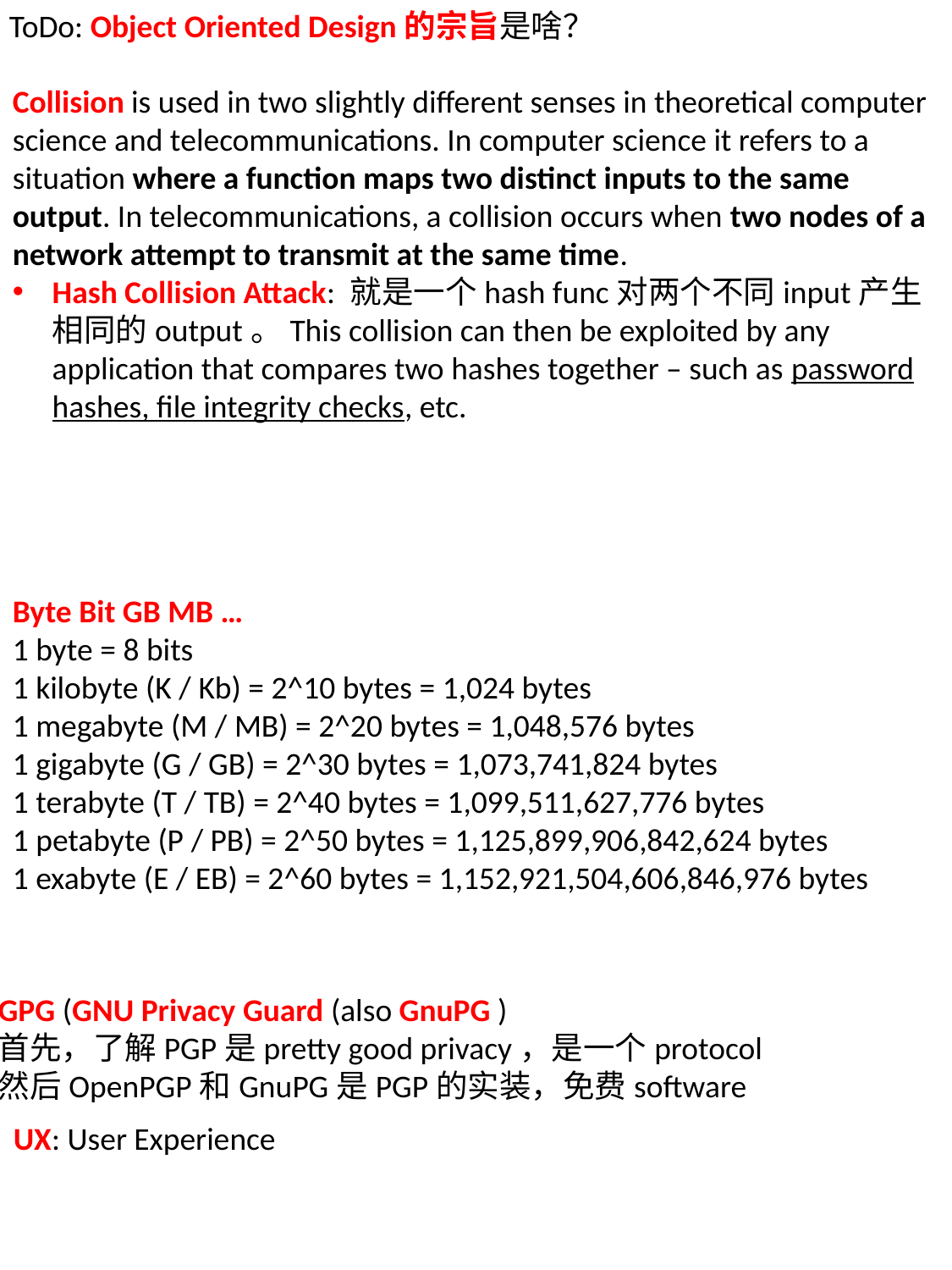

ToDo: Object Oriented Design的宗旨是啥？
Collision is used in two slightly different senses in theoretical computer science and telecommunications. In computer science it refers to a situation where a function maps two distinct inputs to the same output. In telecommunications, a collision occurs when two nodes of a network attempt to transmit at the same time.
Hash Collision Attack: 就是一个hash func对两个不同input产生相同的output。This collision can then be exploited by any application that compares two hashes together – such as password hashes, file integrity checks, etc.
Byte Bit GB MB …
1 byte = 8 bits
1 kilobyte (K / Kb) = 2^10 bytes = 1,024 bytes
1 megabyte (M / MB) = 2^20 bytes = 1,048,576 bytes
1 gigabyte (G / GB) = 2^30 bytes = 1,073,741,824 bytes
1 terabyte (T / TB) = 2^40 bytes = 1,099,511,627,776 bytes
1 petabyte (P / PB) = 2^50 bytes = 1,125,899,906,842,624 bytes
1 exabyte (E / EB) = 2^60 bytes = 1,152,921,504,606,846,976 bytes
GPG (GNU Privacy Guard (also GnuPG )
首先，了解PGP是pretty good privacy，是一个protocol
然后OpenPGP和GnuPG是PGP的实装，免费software
UX: User Experience